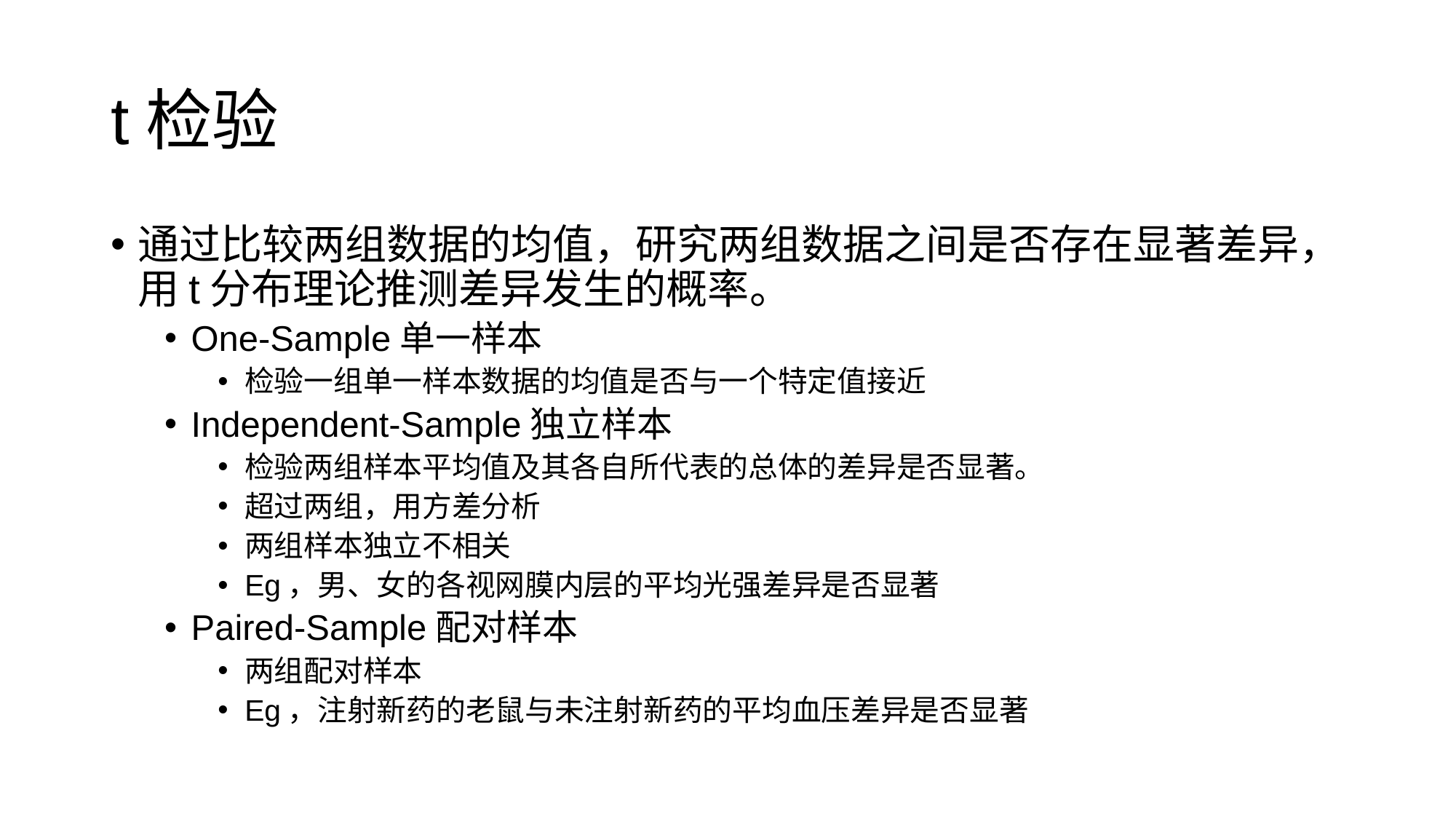

# t检验
通过比较两组数据的均值，研究两组数据之间是否存在显著差异，用t分布理论推测差异发生的概率。
One-Sample单一样本
检验一组单一样本数据的均值是否与一个特定值接近
Independent-Sample独立样本
检验两组样本平均值及其各自所代表的总体的差异是否显著。
超过两组，用方差分析
两组样本独立不相关
Eg，男、女的各视网膜内层的平均光强差异是否显著
Paired-Sample配对样本
两组配对样本
Eg，注射新药的老鼠与未注射新药的平均血压差异是否显著